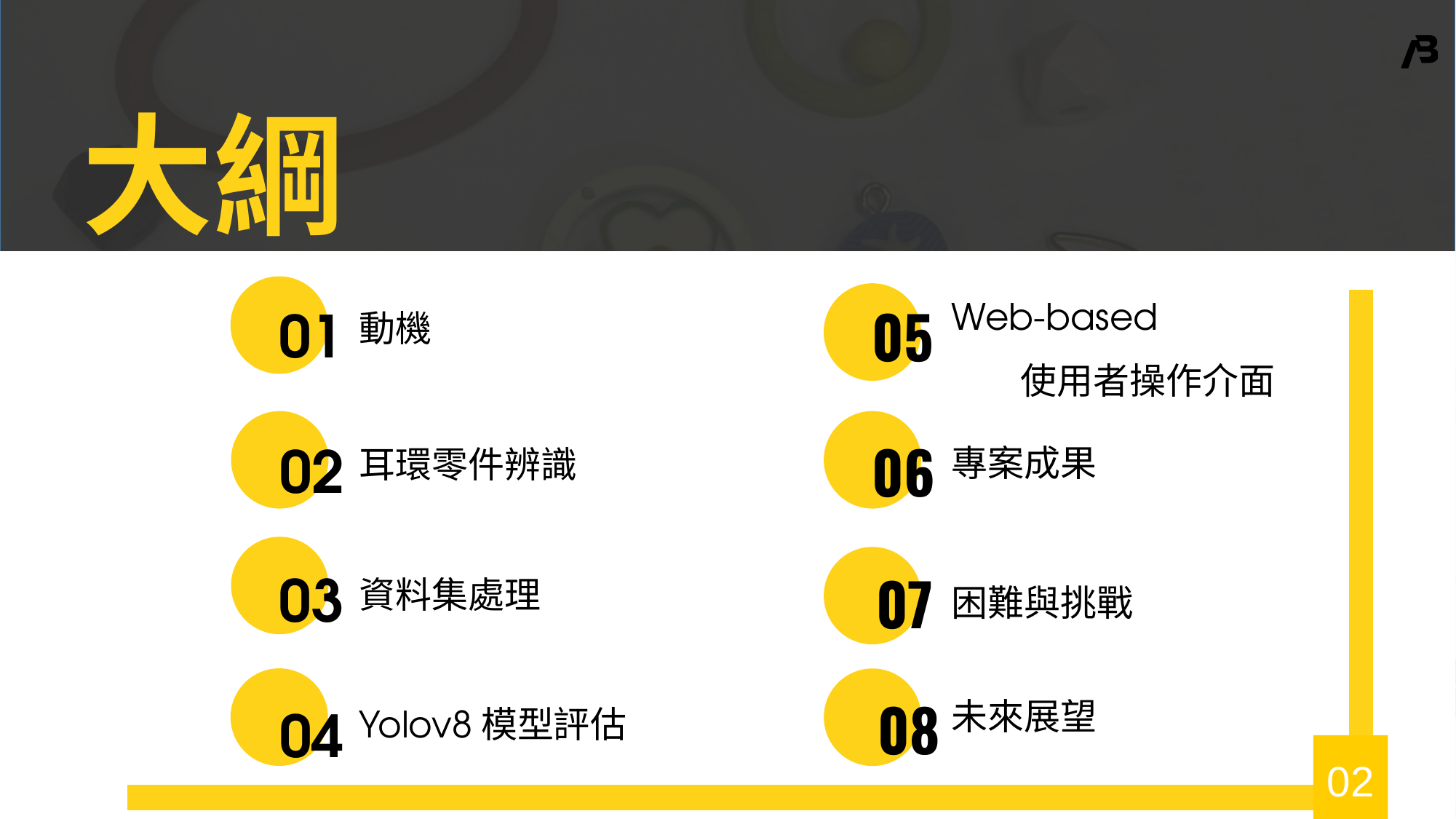

大綱

01
05
Web-based

      使用者操作介面
動機

02
06
專案成果
耳環零件辨識

03
困難與挑戰
07
資料集處理

08
04
未來展望
Yolov8模型評估
02